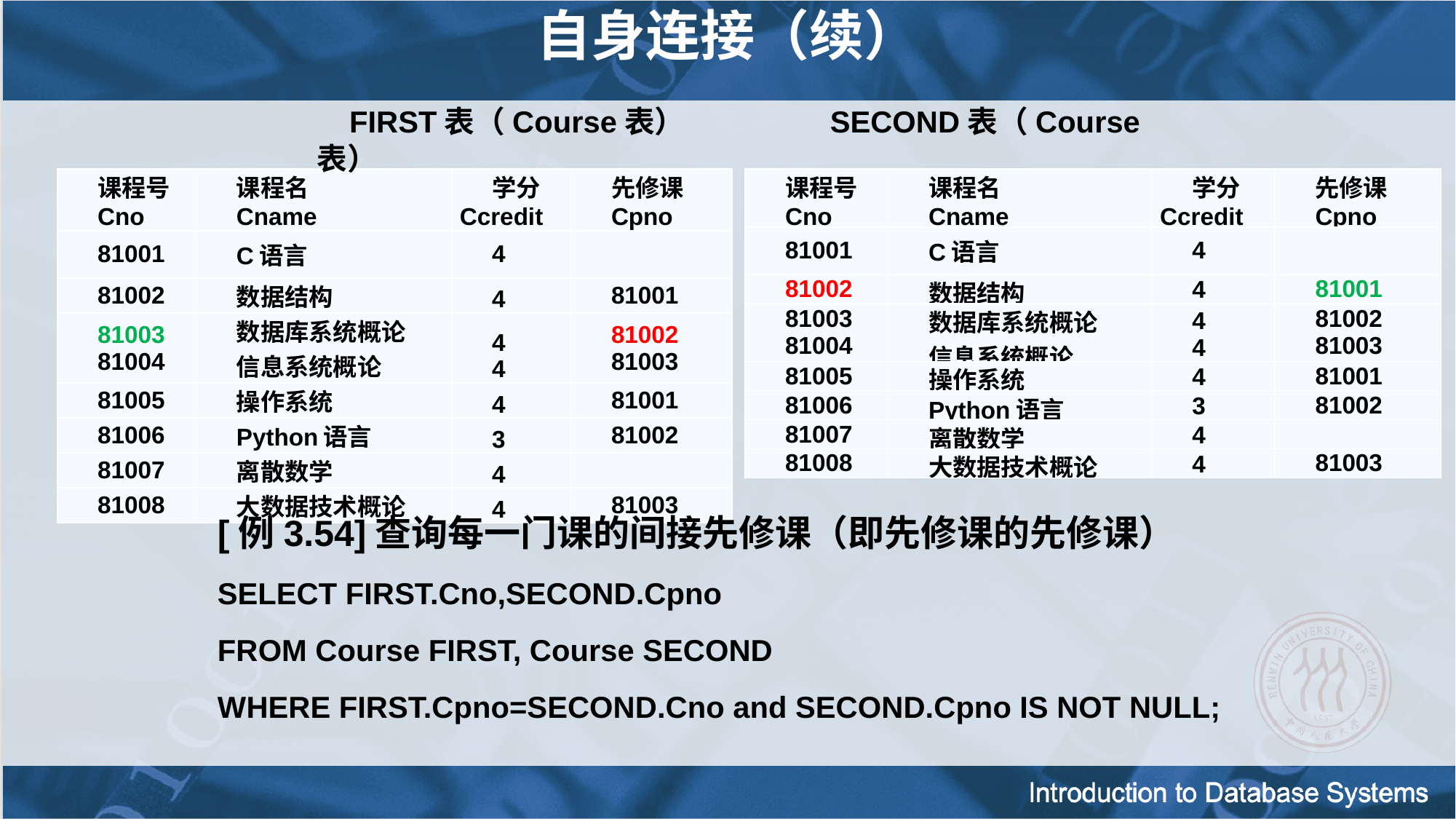

自身连接（续）
FIRST表（Course表）	          SECOND表（Course表）

| 课程号 Cno | 课程名 Cname | 学分Ccredit | 先修课 Cpno |
| --- | --- | --- | --- |
| 81001 | C语言 | 4 |  |
| 81002 | 数据结构 | 4 | 81001 |
| 81003 81004 | 数据库系统概论 信息系统概论 | 4 4 | 81002 81003 |
| 81005 | 操作系统 | 4 | 81001 |
| 81006 | Python语言 | 3 | 81002 |
| 81007 | 离散数学 | 4 |  |
| 81008 | 大数据技术概论 | 4 | 81003 |
| 课程号 Cno | 课程名 Cname | 学分Ccredit | 先修课 Cpno |
| --- | --- | --- | --- |
| 81001 | C语言 | 4 |  |
| 81002 | 数据结构 | 4 | 81001 |
| 81003 81004 | 数据库系统概论 信息系统概论 | 4 4 | 81002 81003 |
| 81005 | 操作系统 | 4 | 81001 |
| 81006 | Python语言 | 3 | 81002 |
| 81007 | 离散数学 | 4 |  |
| 81008 | 大数据技术概论 | 4 | 81003 |
[例3.54]查询每一门课的间接先修课（即先修课的先修课）
SELECT FIRST.Cno,SECOND.Cpno
FROM Course FIRST, Course SECOND
WHERE FIRST.Cpno=SECOND.Cno and SECOND.Cpno IS NOT NULL;